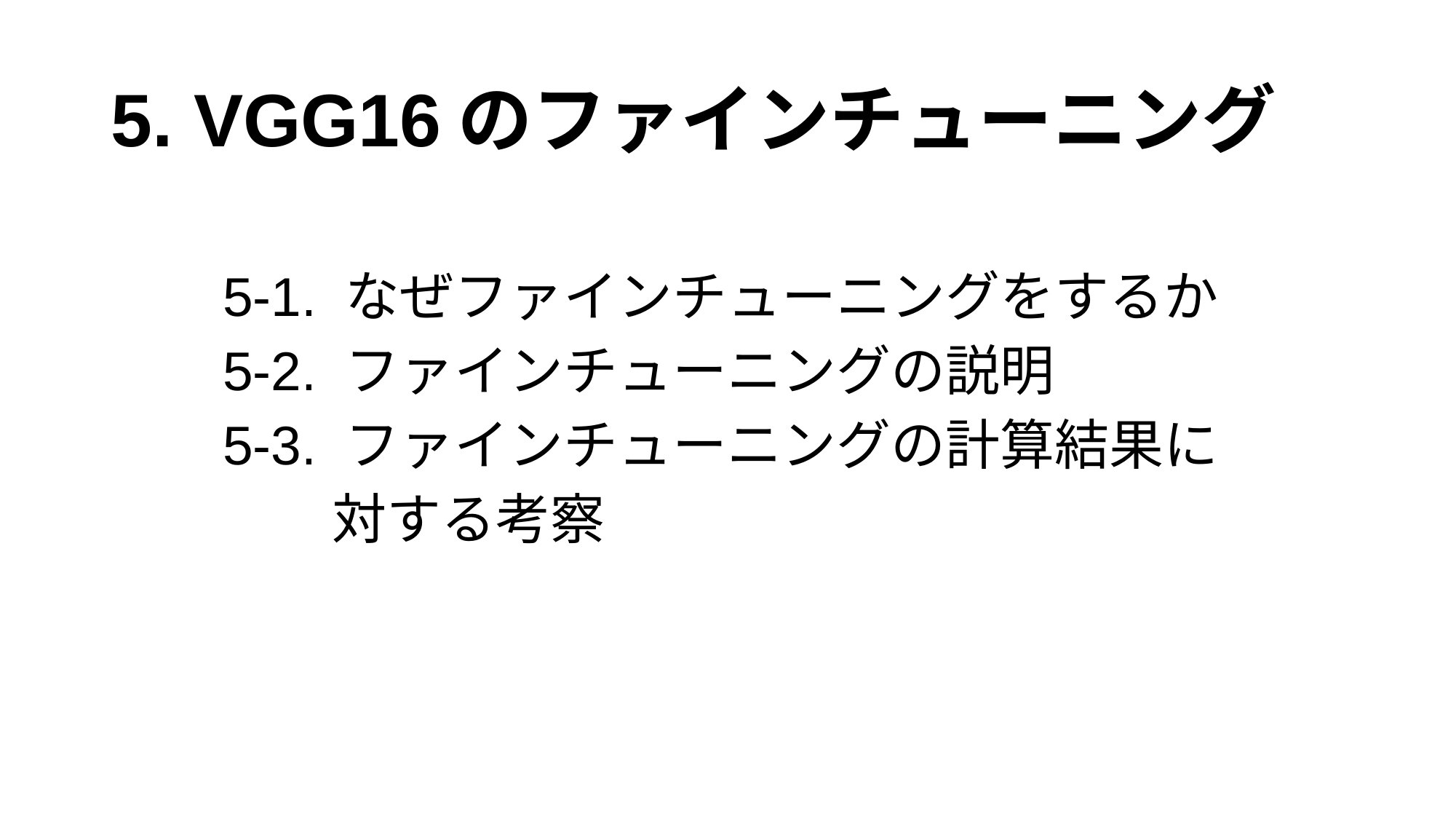

# 5. VGG16のファインチューニング
5-1. なぜファインチューニングをするか
5-2. ファインチューニングの説明
5-3. ファインチューニングの計算結果に
	対する考察